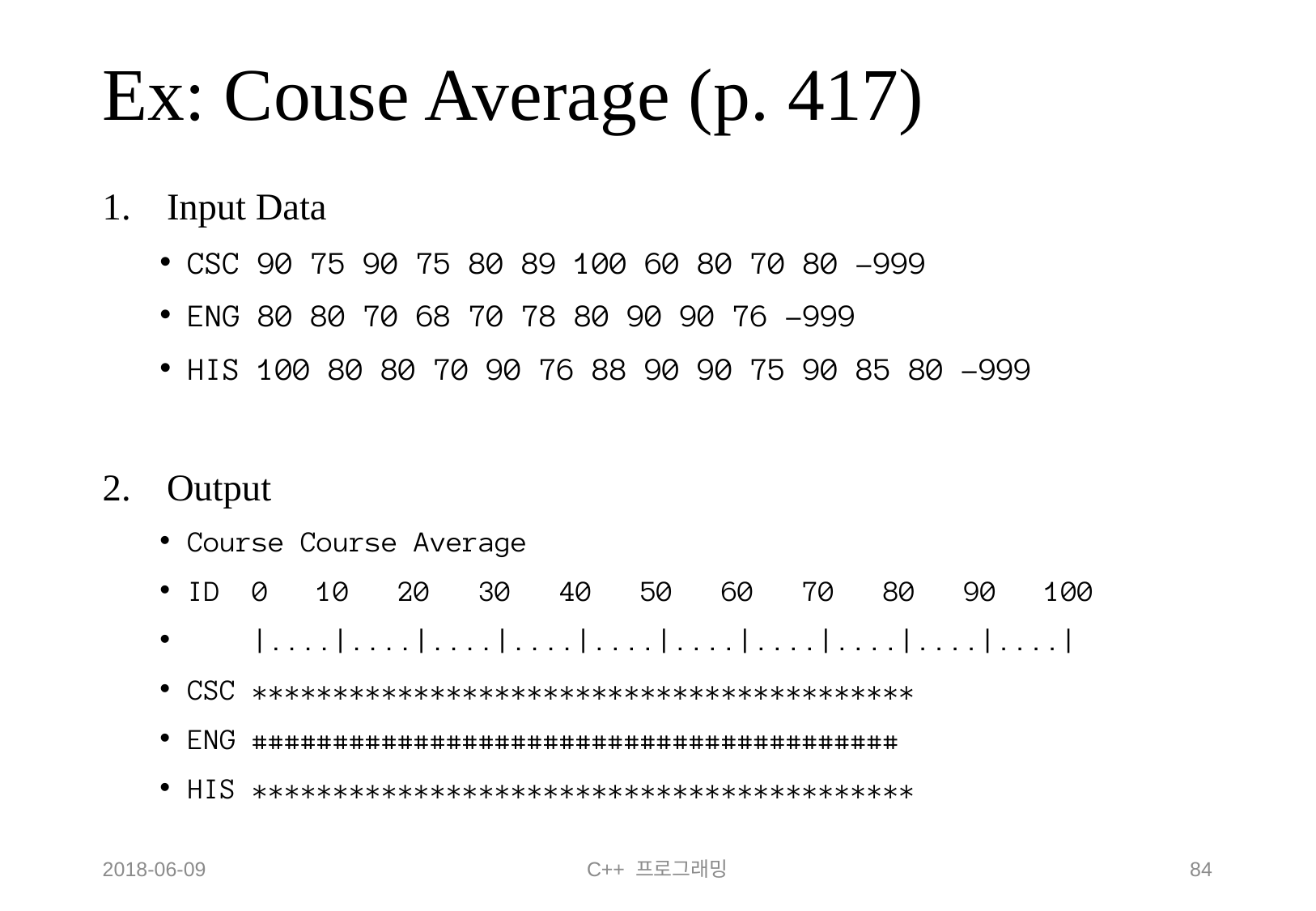

# Ex: Couse Average (p. 417)
Input Data
CSC 90 75 90 75 80 89 100 60 80 70 80 -999
ENG 80 80 70 68 70 78 80 90 90 76 -999
HIS 100 80 80 70 90 76 88 90 90 75 90 85 80 -999

Output
Course Course Average
ID  0   10   20   30   40   50   60   70   80   90   100
    |....|....|....|....|....|....|....|....|....|....|
CSC *****************************************
ENG ########################################
HIS *****************************************
2018-06-09
C++ 프로그래밍
84